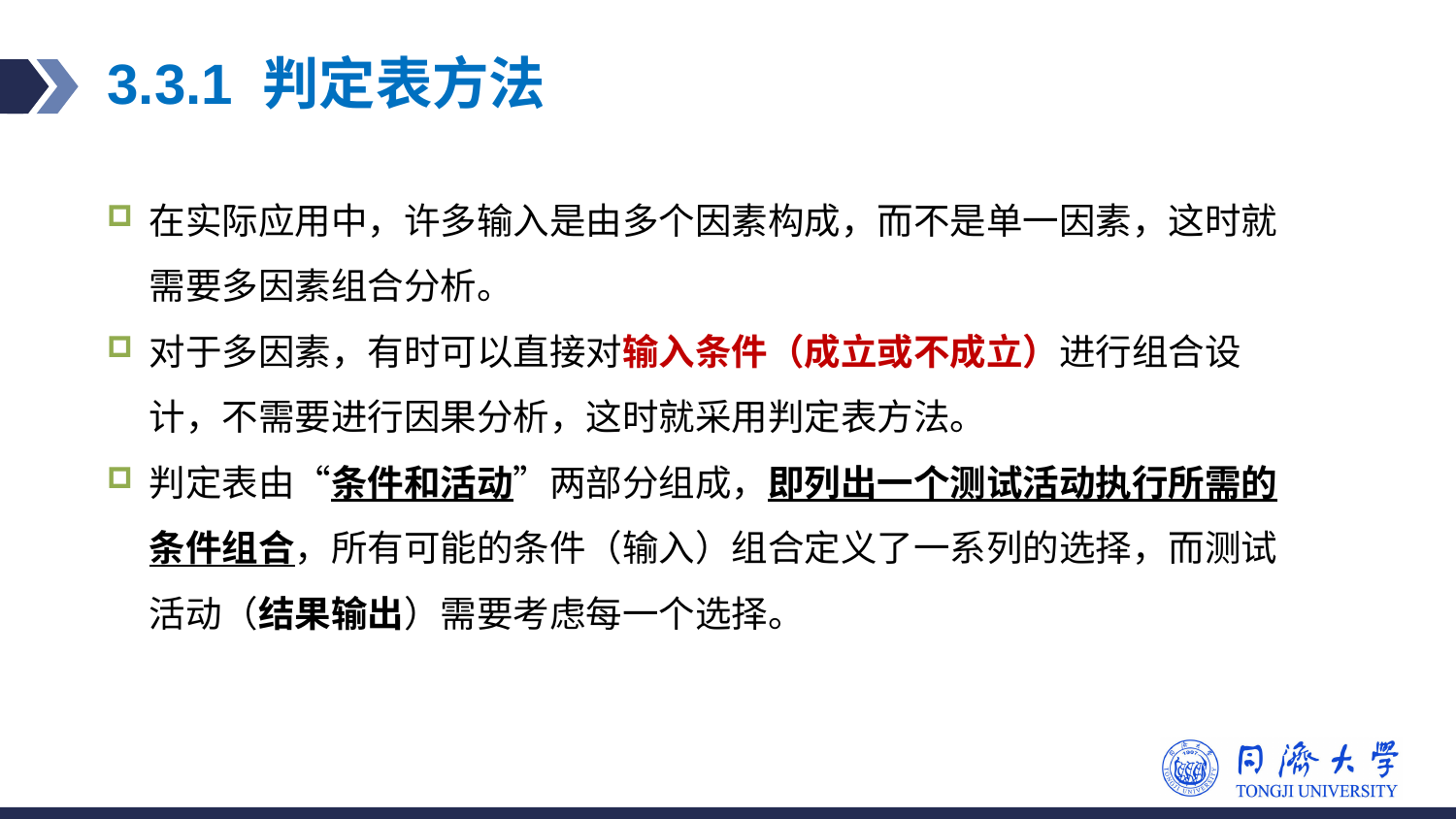

# 3.3.1 判定表方法
在实际应用中，许多输入是由多个因素构成，而不是单一因素，这时就需要多因素组合分析。
对于多因素，有时可以直接对输入条件（成立或不成立）进行组合设计，不需要进行因果分析，这时就采用判定表方法。
判定表由“条件和活动”两部分组成，即列出一个测试活动执行所需的条件组合，所有可能的条件（输入）组合定义了一系列的选择，而测试活动（结果输出）需要考虑每一个选择。